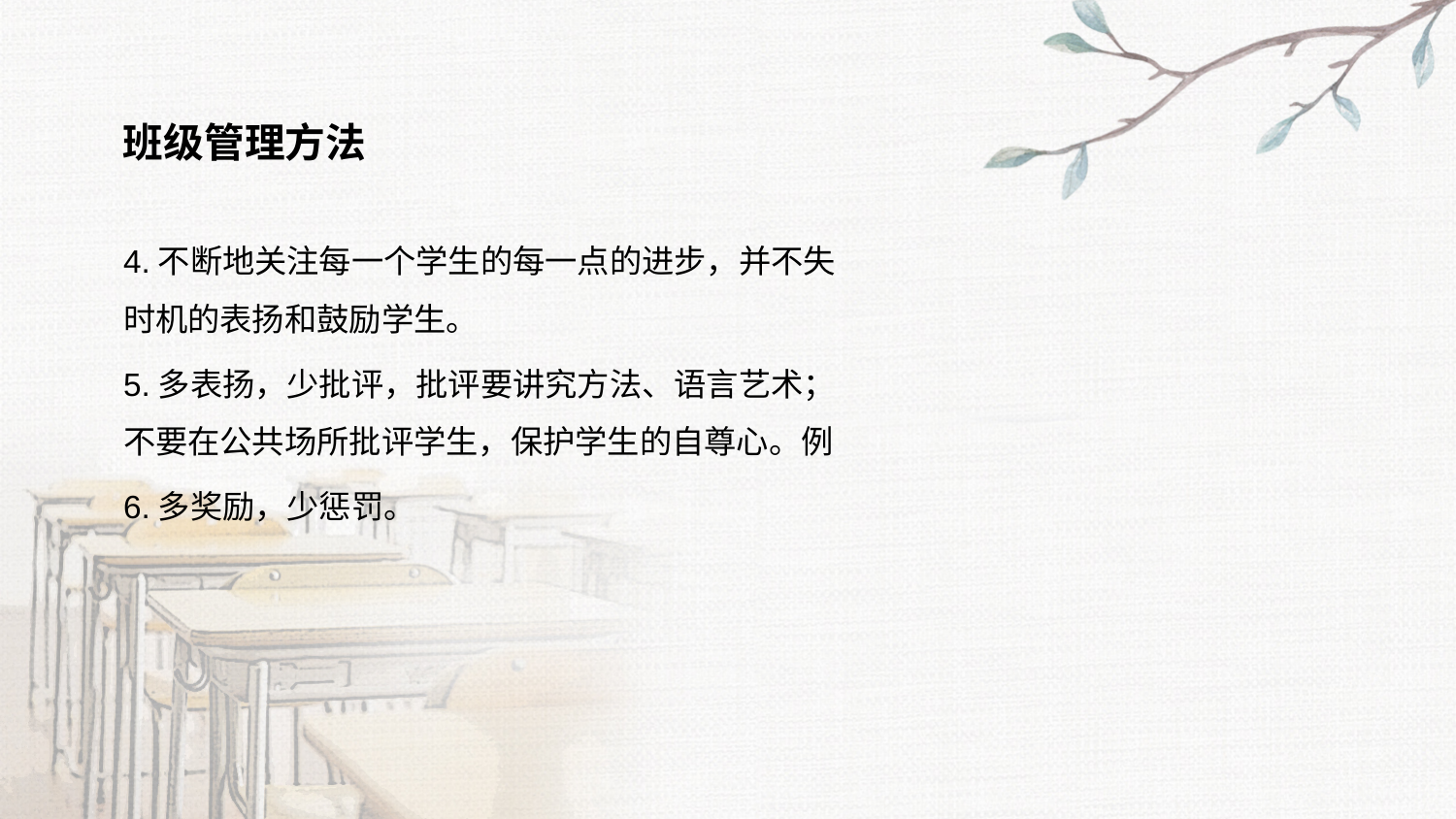

班级管理方法
4.不断地关注每一个学生的每一点的进步，并不失时机的表扬和鼓励学生。
5.多表扬，少批评，批评要讲究方法、语言艺术；不要在公共场所批评学生，保护学生的自尊心。例
6.多奖励，少惩罚。